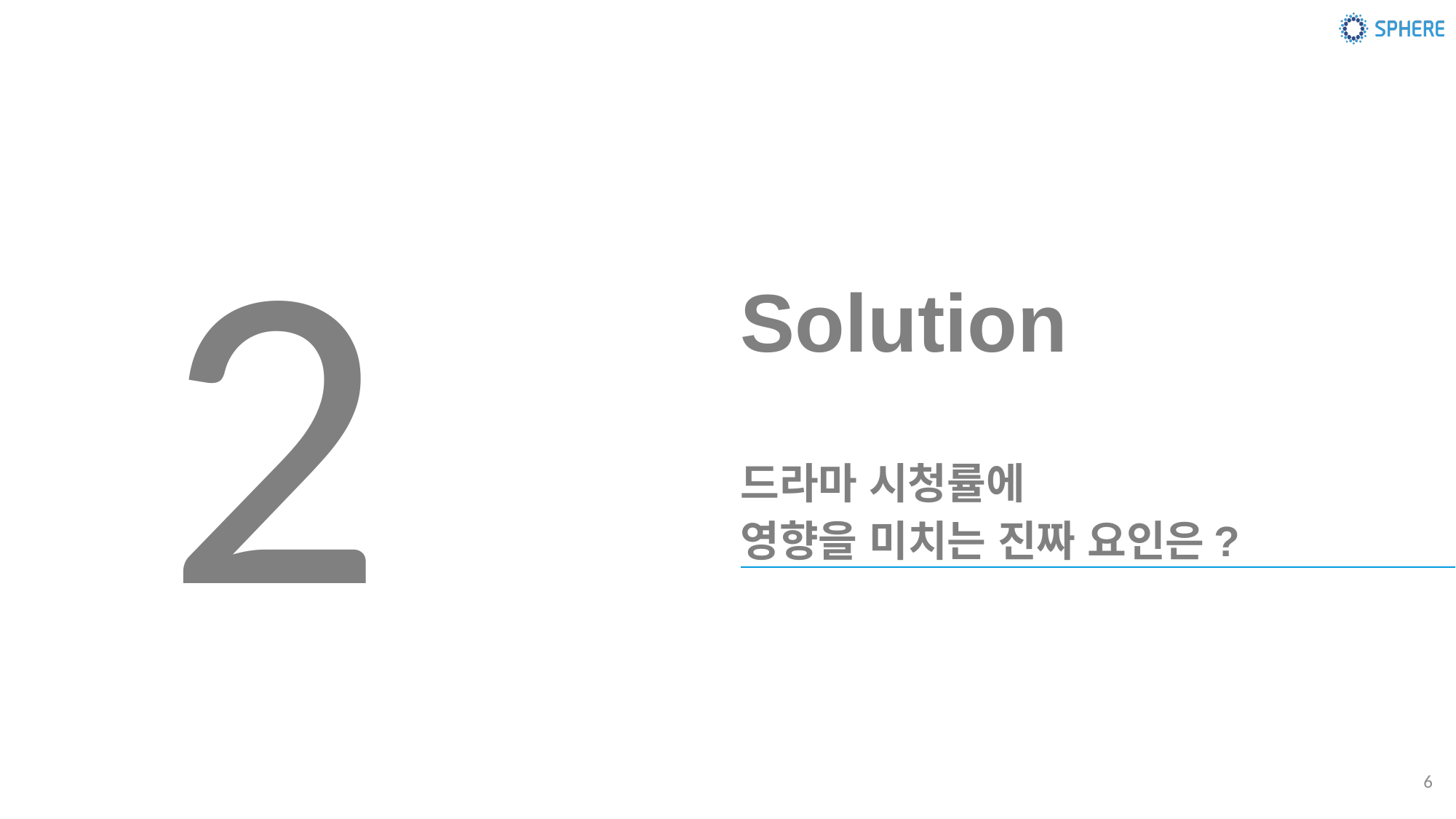

2
Solution
드라마 시청률에
영향을 미치는 진짜 요인은?
6